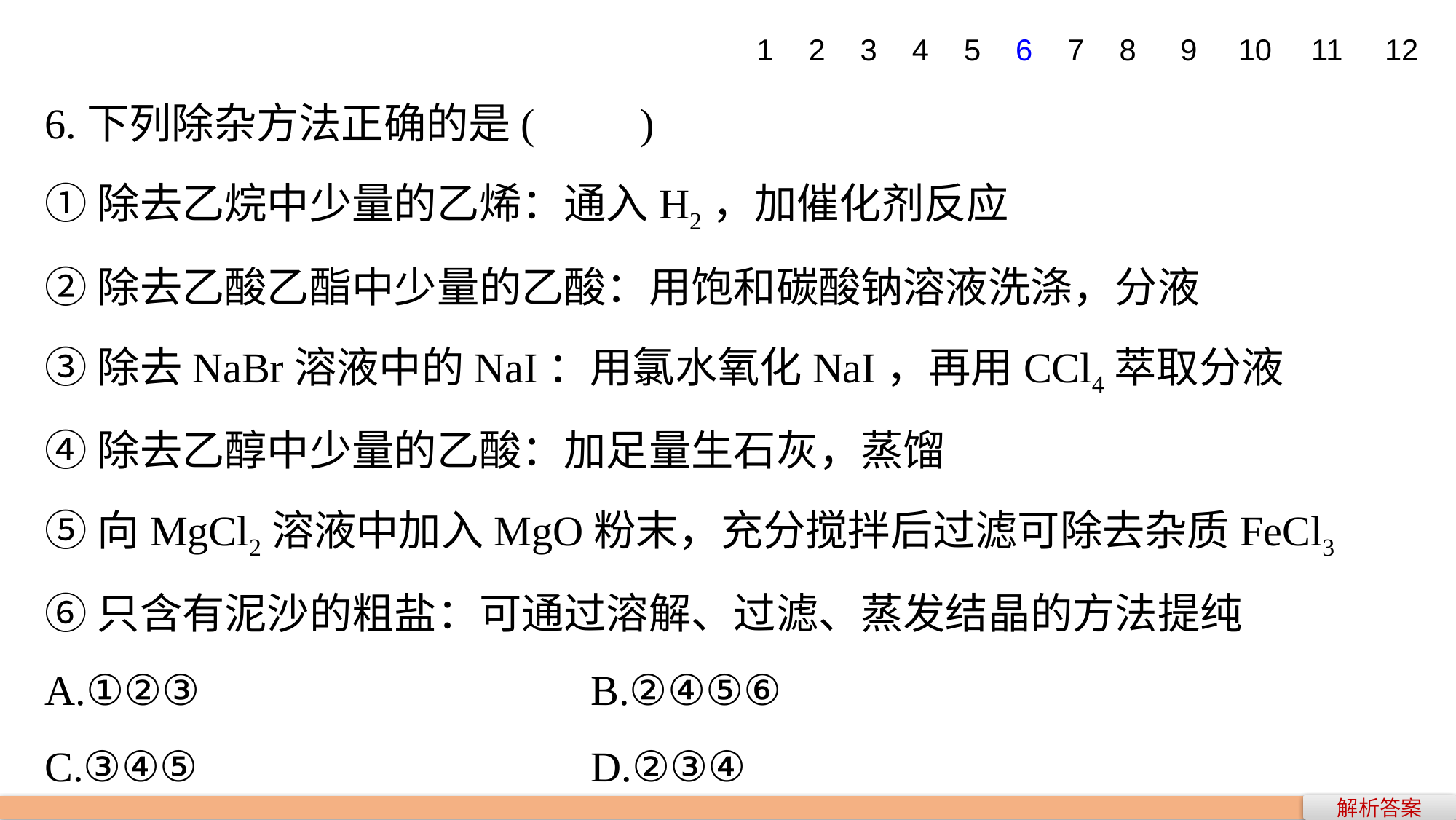

1
2
3
4
5
6
7
8
9
10
11
12
6.下列除杂方法正确的是(　　)
①除去乙烷中少量的乙烯：通入H2，加催化剂反应
②除去乙酸乙酯中少量的乙酸：用饱和碳酸钠溶液洗涤，分液
③除去NaBr溶液中的NaI：用氯水氧化NaI，再用CCl4萃取分液
④除去乙醇中少量的乙酸：加足量生石灰，蒸馏
⑤向MgCl2溶液中加入MgO粉末，充分搅拌后过滤可除去杂质FeCl3
⑥只含有泥沙的粗盐：可通过溶解、过滤、蒸发结晶的方法提纯
A.①②③  				B.②④⑤⑥
C.③④⑤  				D.②③④
解析答案